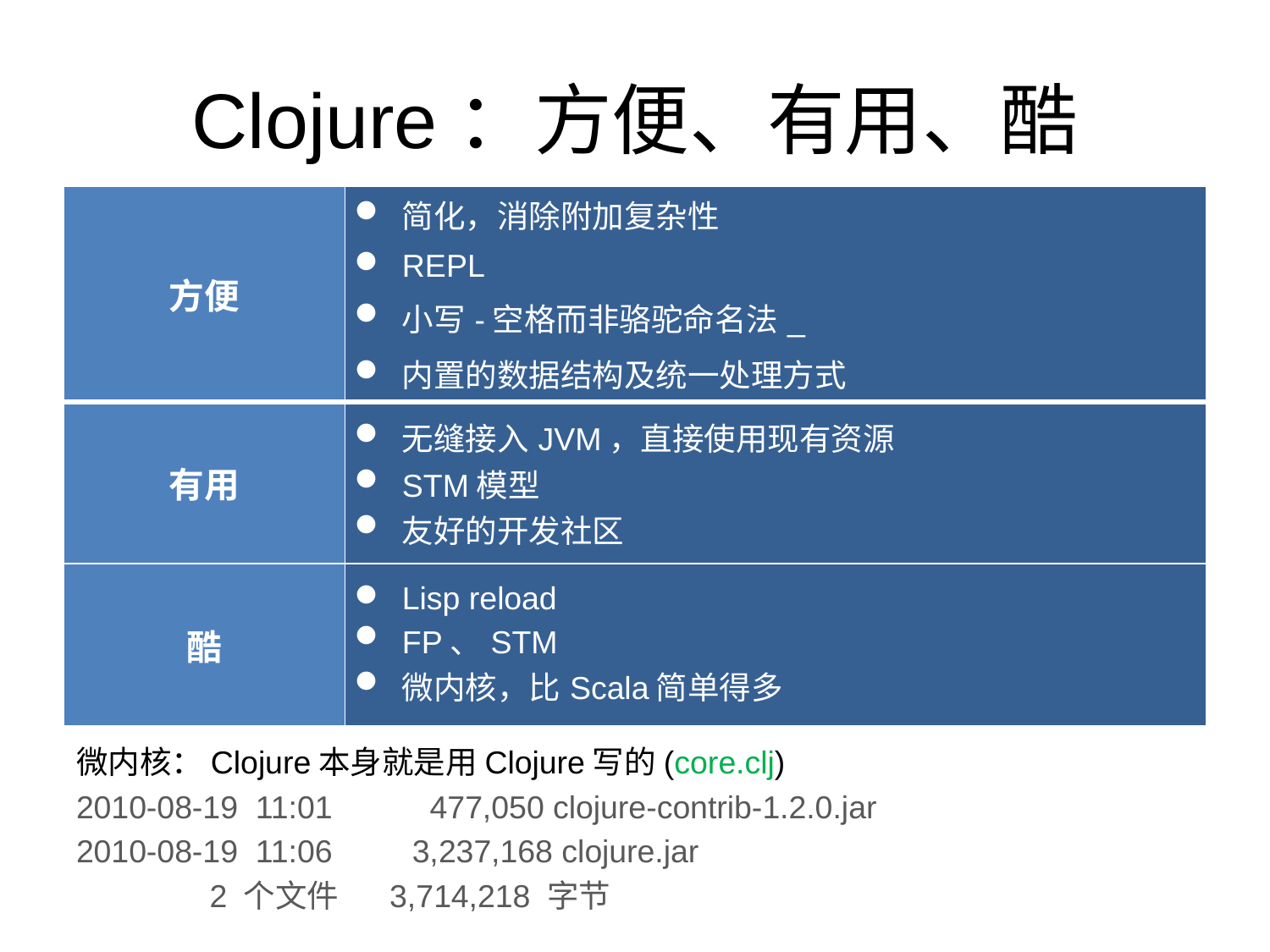

# Clojure：方便、有用、酷
| 方便 | 简化，消除附加复杂性 REPL 小写-空格而非骆驼命名法\_ 内置的数据结构及统一处理方式 |
| --- | --- |
| 有用 | 无缝接入JVM，直接使用现有资源 STM模型 友好的开发社区 |
| 酷 | Lisp reload FP、STM 微内核，比Scala简单得多 |
微内核：Clojure本身就是用Clojure写的(core.clj)
2010-08-19  11:01           477,050 clojure-contrib-1.2.0.jar
2010-08-19  11:06         3,237,168 clojure.jar
               2 个文件      3,714,218 字节